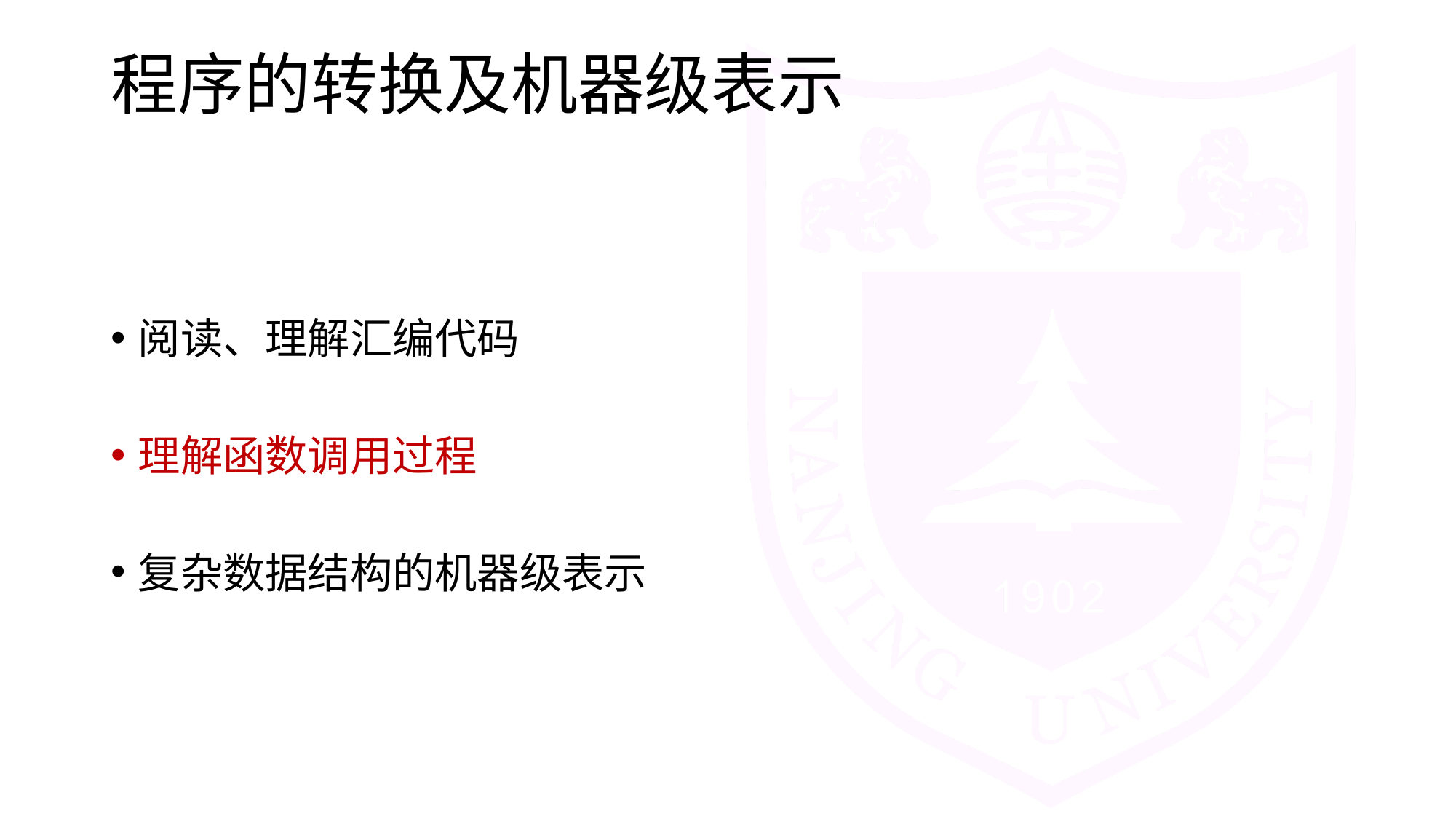

# 程序的转换及机器级表示
阅读、理解汇编代码
理解函数调用过程
复杂数据结构的机器级表示